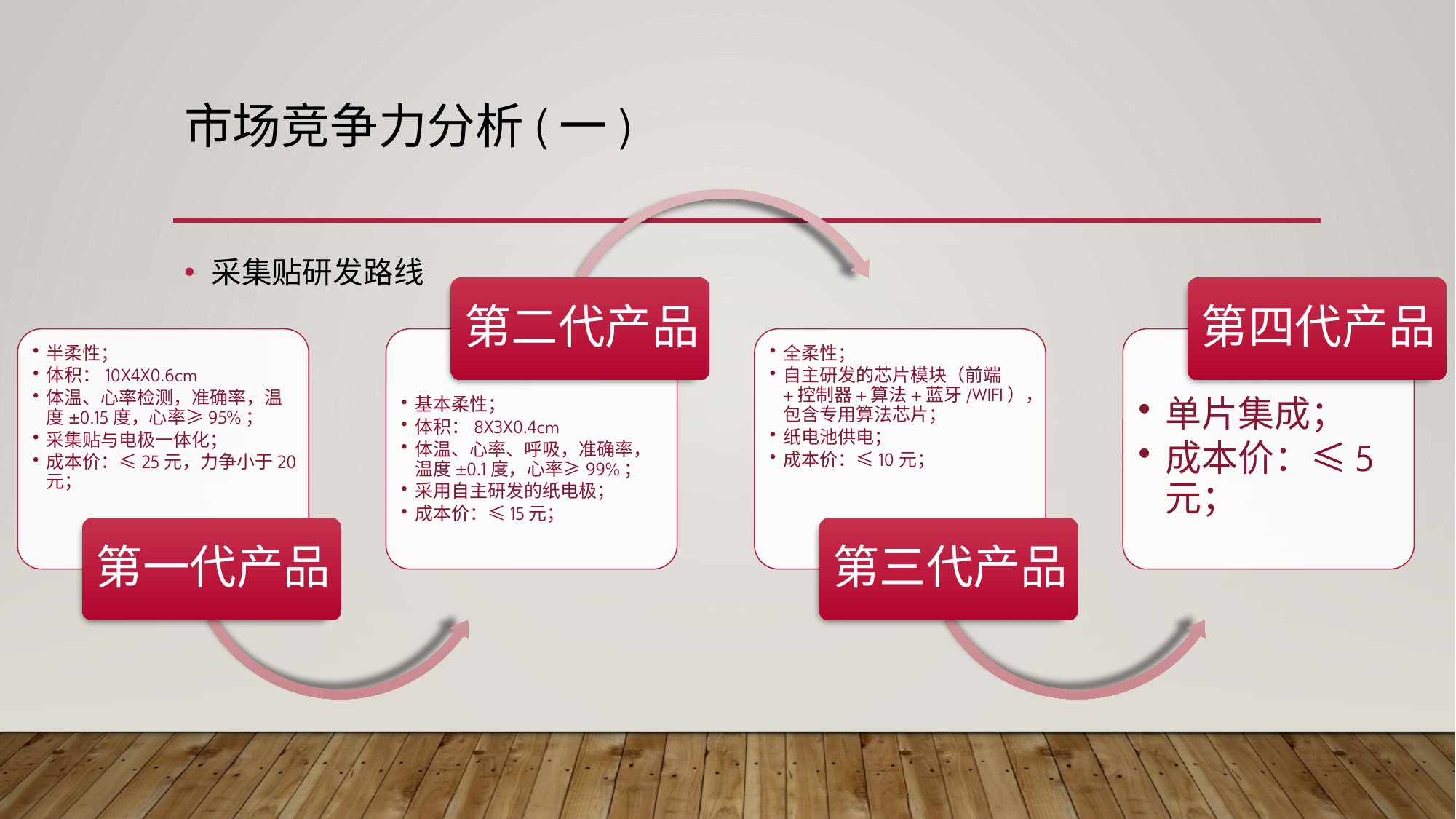

半柔性；
体积：10X4X0.6cm
体温、心率检测，准确率，温度±0.15度，心率≥95%；
采集贴与电极一体化；
成本价：≤25元，力争小于20元；
第一代产品
基本柔性；
体积：8X3X0.4cm
体温、心率、呼吸，准确率，温度±0.1度，心率≥99%；
采用自主研发的纸电极；
成本价：≤15元；
第二代产品
全柔性；
自主研发的芯片模块（前端+控制器+算法+蓝牙/WIFI），包含专用算法芯片；
纸电池供电；
成本价：≤10元；
第三代产品
单片集成；
成本价：≤5元；
第四代产品
# 市场竞争力分析(一)
采集贴研发路线